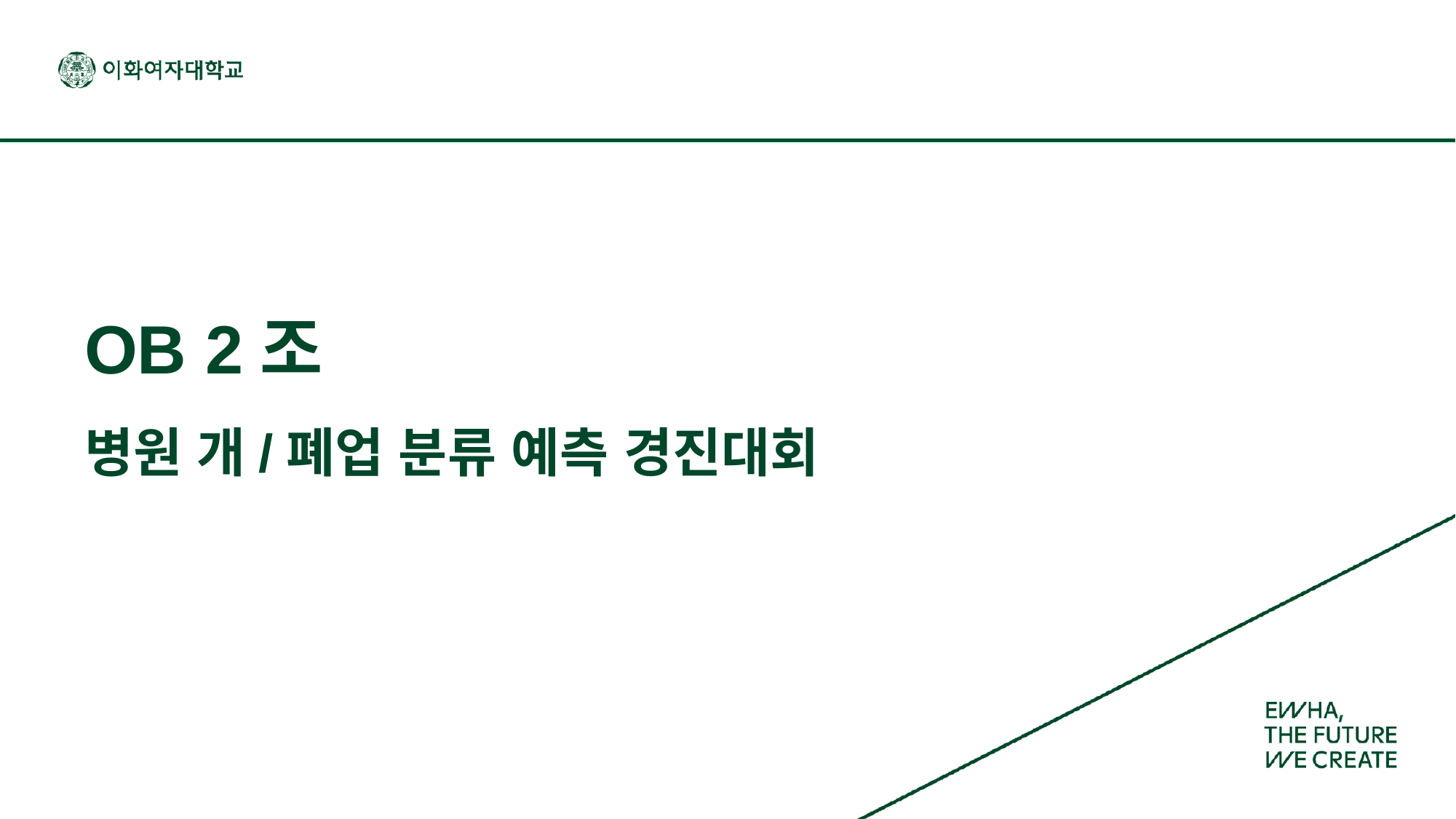

# OB 2조
병원 개/폐업 분류 예측 경진대회